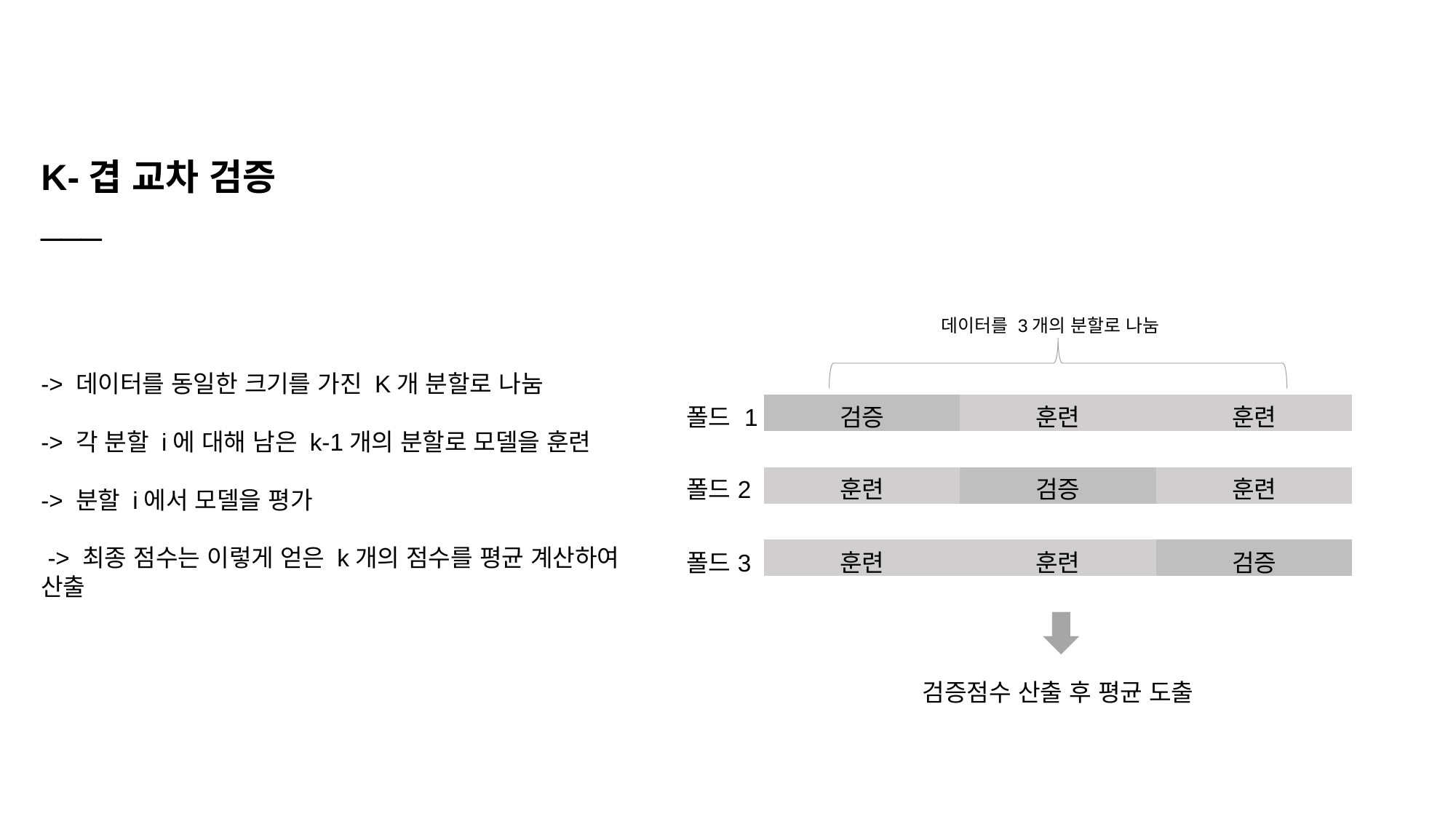

K-겹 교차 검증
___
데이터를 3개의 분할로 나눔
-> 데이터를 동일한 크기를 가진 K개 분할로 나눔

-> 각 분할 i에 대해 남은 k-1개의 분할로 모델을 훈련

-> 분할 i에서 모델을 평가

 -> 최종 점수는 이렇게 얻은 k개의 점수를 평균 계산하여 산출
| 폴드 1 |
| --- |
|  |
| 폴드2 |
|  |
| 폴드3 |
| 검증 | 훈련 | 훈련 |
| --- | --- | --- |
|  |  |  |
| 훈련 | 검증 | 훈련 |
|  |  |  |
| 훈련 | 훈련 | 검증 |

검증점수 산출 후 평균 도출